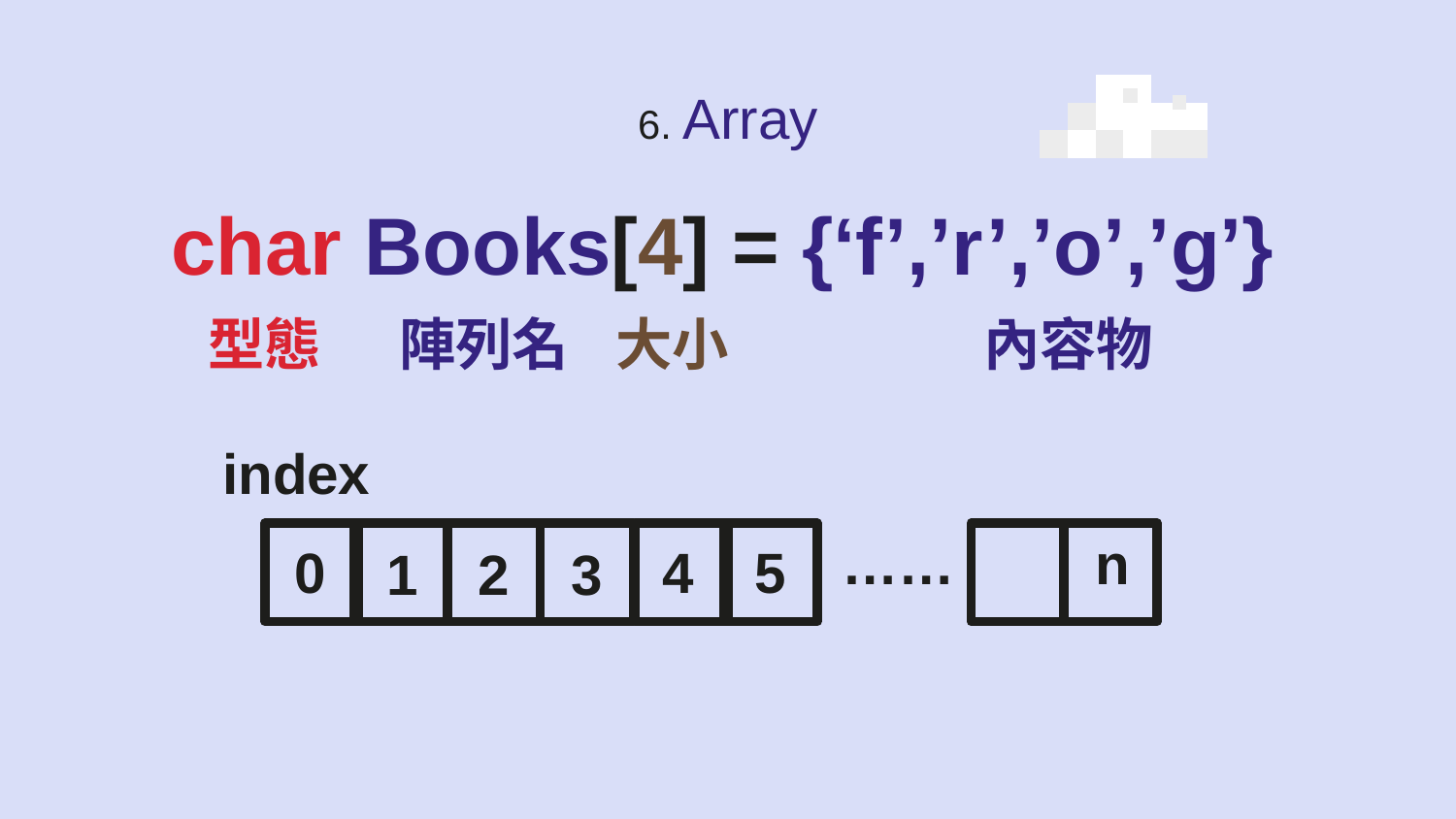

# 6. Array

char Books[4] = {‘f’,’r’,’o’,’g’}
型態
陣列名
大小
內容物
index

……
n
0
4
5
1
2
3